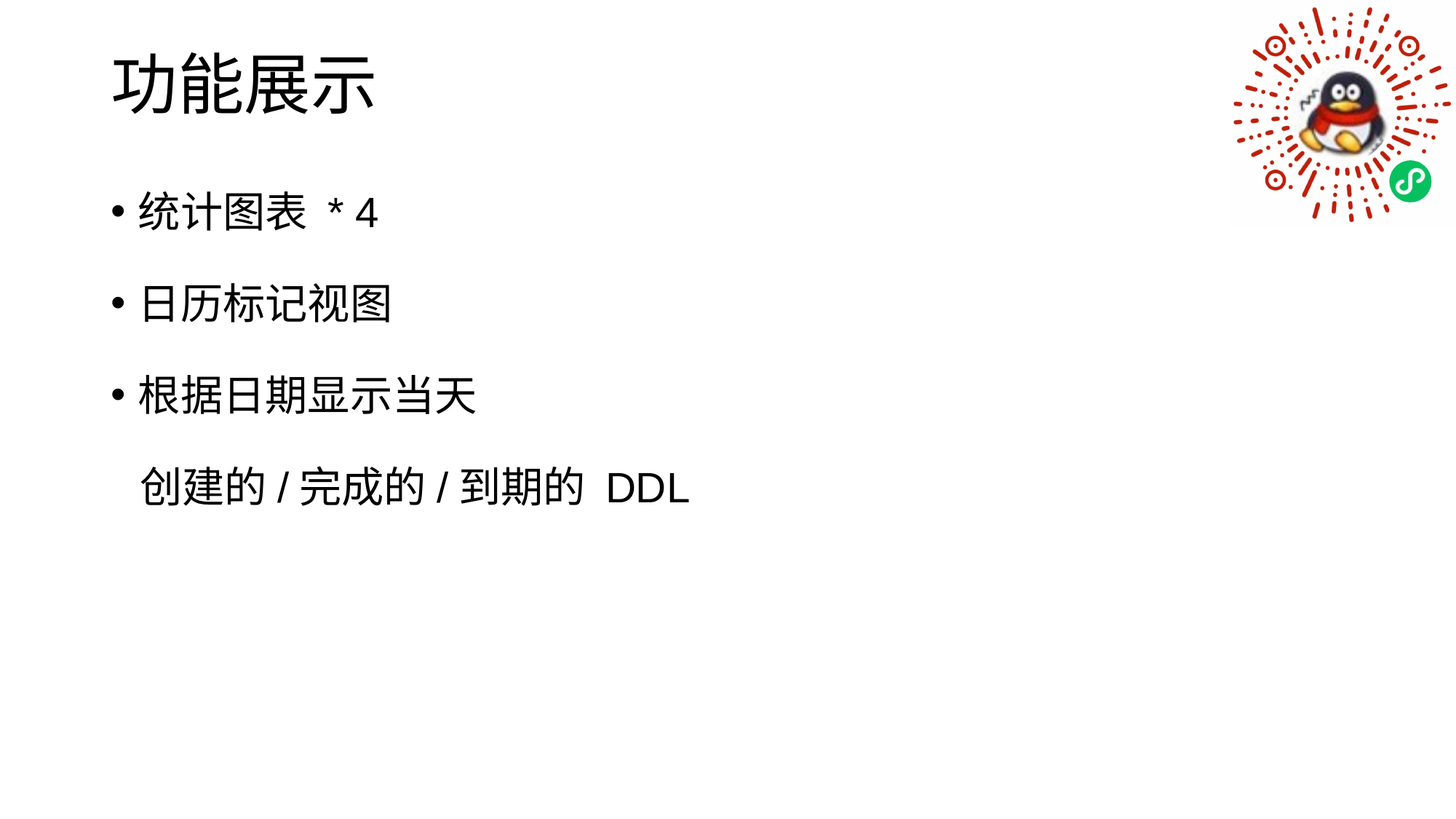

# 功能展示
统计图表 * 4
日历标记视图
根据日期显示当天
  创建的/完成的/到期的 DDL